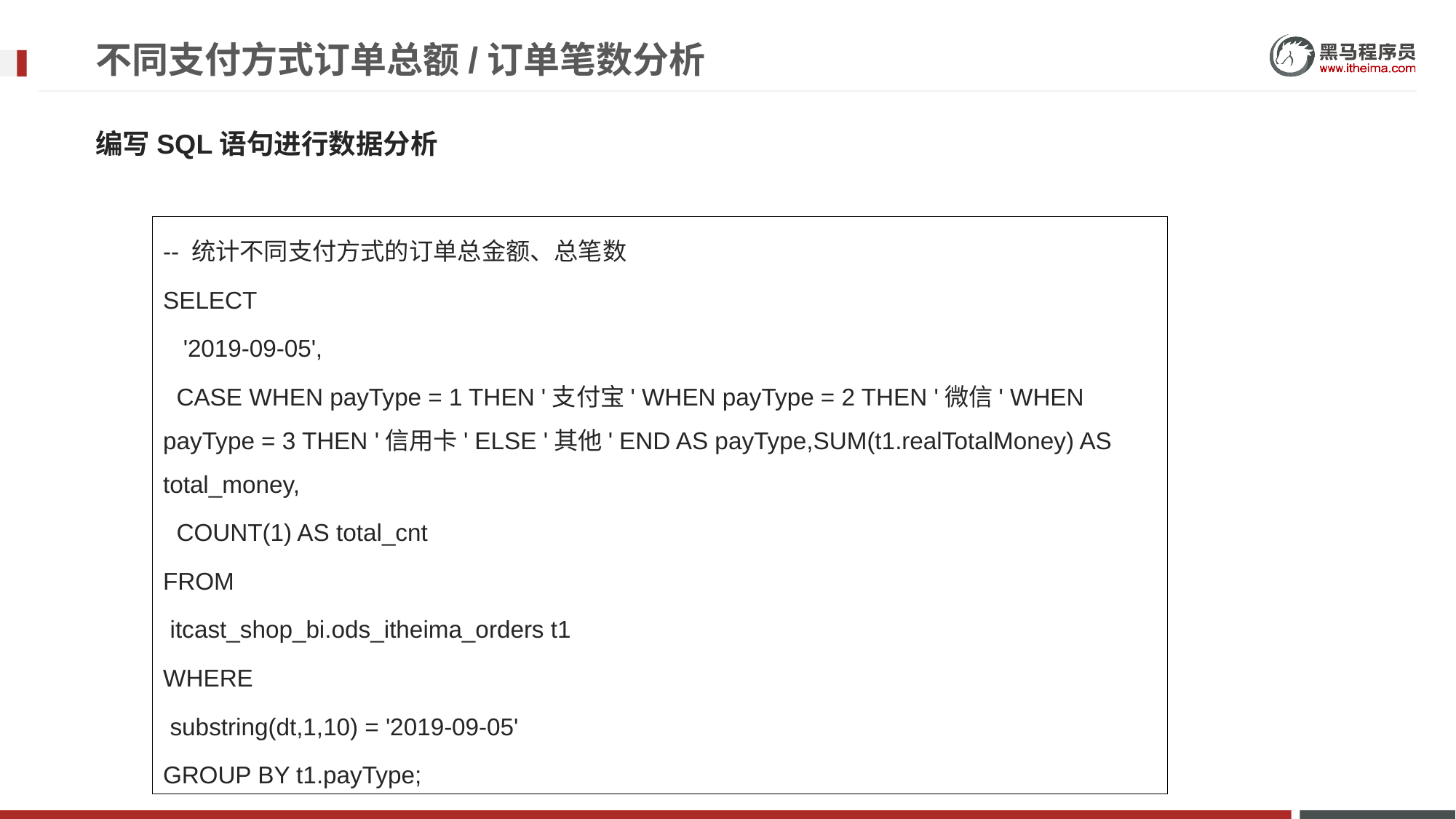

# 不同支付方式订单总额/订单笔数分析
编写SQL语句进行数据分析
-- 统计不同支付方式的订单总金额、总笔数
SELECT
   '2019-09-05',
  CASE WHEN payType = 1 THEN '支付宝' WHEN payType = 2 THEN '微信' WHEN payType = 3 THEN '信用卡' ELSE '其他' END AS payType,SUM(t1.realTotalMoney) AS total_money,
  COUNT(1) AS total_cnt
FROM
 itcast_shop_bi.ods_itheima_orders t1
WHERE
 substring(dt,1,10) = '2019-09-05'
GROUP BY t1.payType;